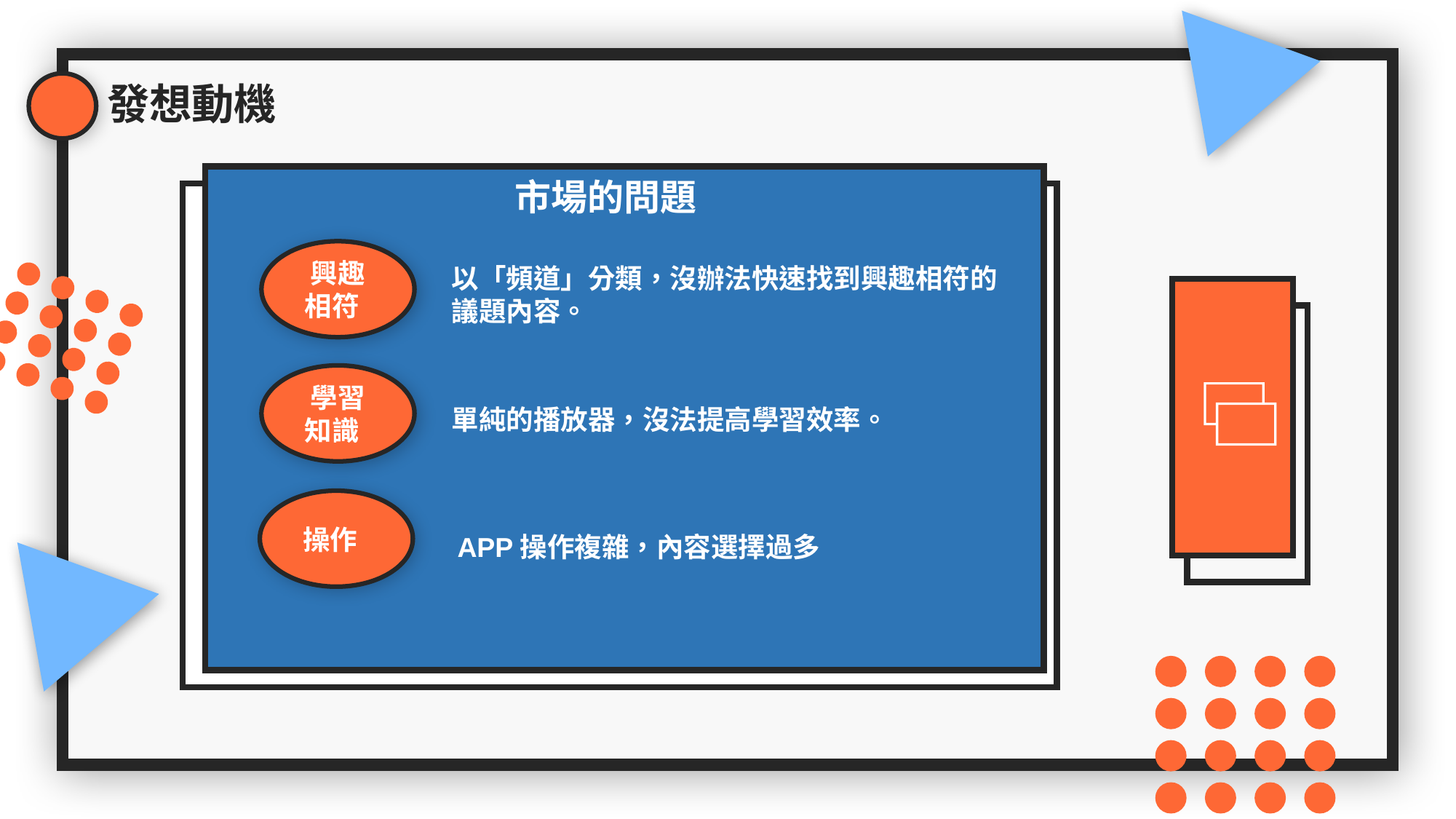

發想動機

市場的問題

興趣
相符
以「頻道」分類，沒辦法快速找到興趣相符的議題內容。

學習
知識

單純的播放器，沒法提高學習效率。
操作
APP操作複雜，內容選擇過多